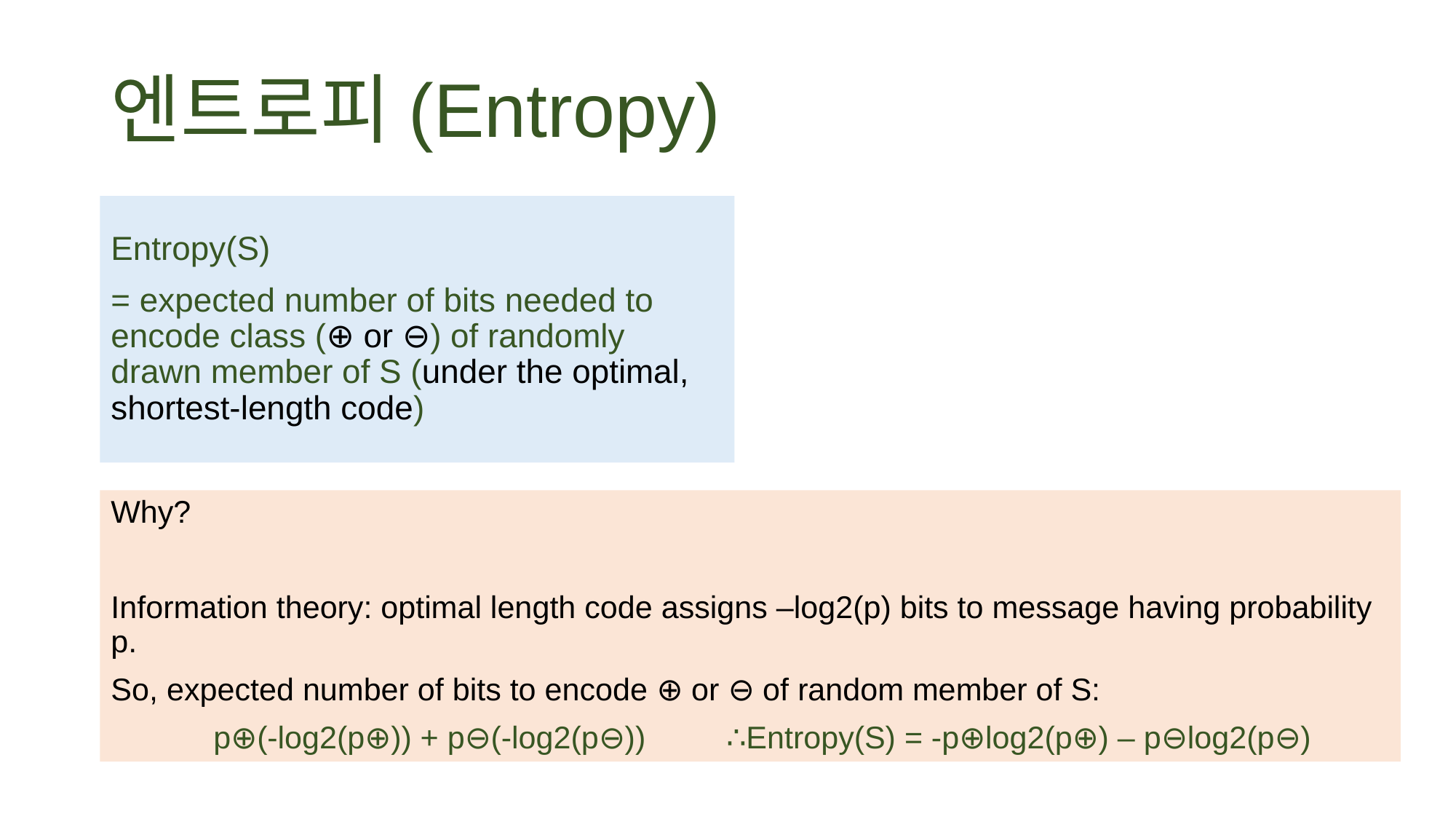

# 엔트로피(Entropy)
Entropy(S)
= expected number of bits needed to encode class (⊕ or ⊖) of randomly drawn member of S (under the optimal, shortest-length code)
Why?

Information theory: optimal length code assigns –log2(p) bits to message having probability p.
So, expected number of bits to encode ⊕ or ⊖ of random member of S:
	p⊕(-log2(p⊕)) + p⊖(-log2(p⊖))	∴Entropy(S) = -p⊕log2(p⊕) – p⊖log2(p⊖)